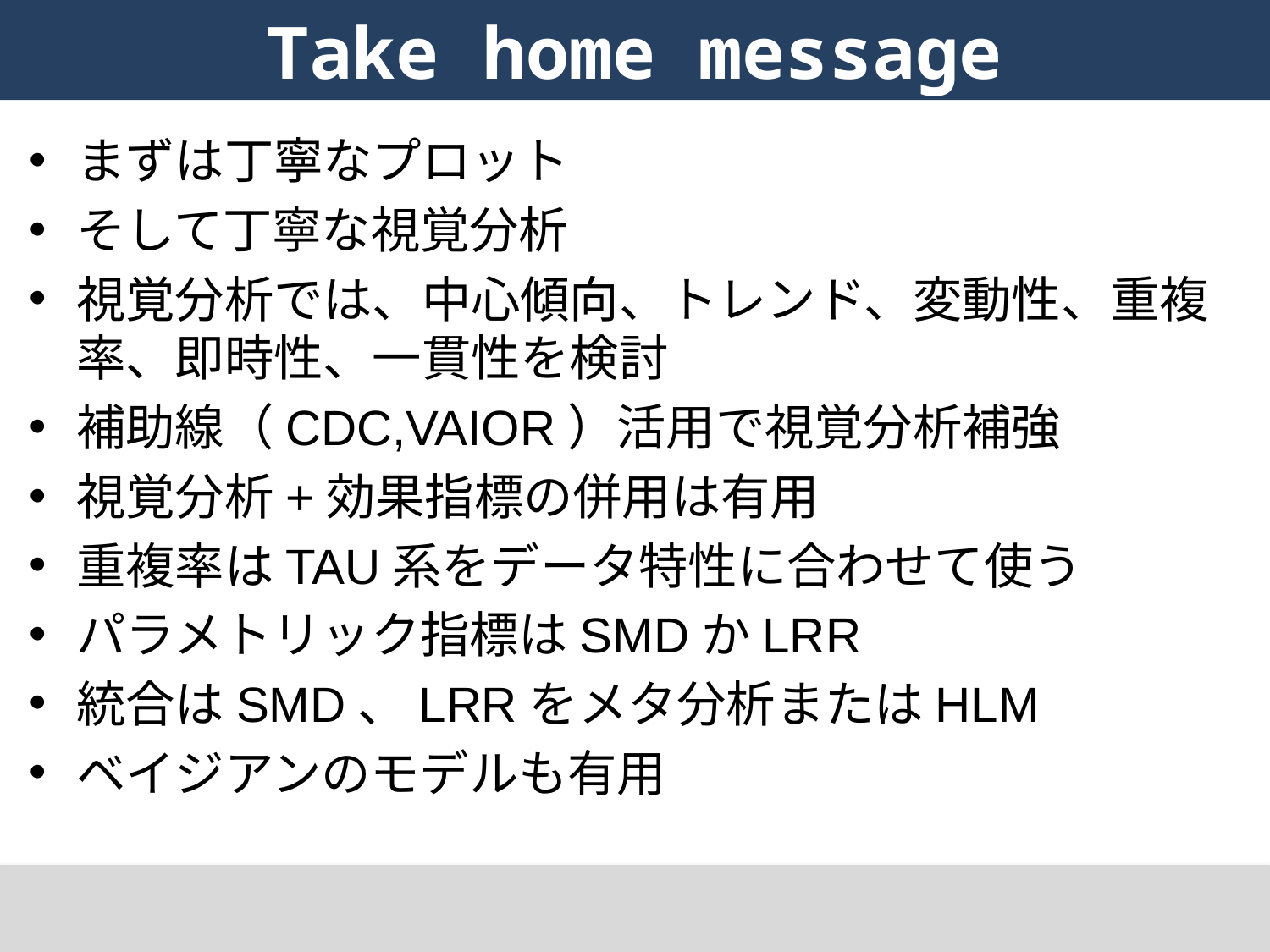

# Take home message
136
まずは丁寧なプロット
そして丁寧な視覚分析
視覚分析では、中心傾向、トレンド、変動性、重複率、即時性、一貫性を検討
補助線（CDC,VAIOR）活用で視覚分析補強
視覚分析+効果指標の併用は有用
重複率はTAU系をデータ特性に合わせて使う
パラメトリック指標はSMDかLRR
統合はSMD、LRRをメタ分析またはHLM
ベイジアンのモデルも有用